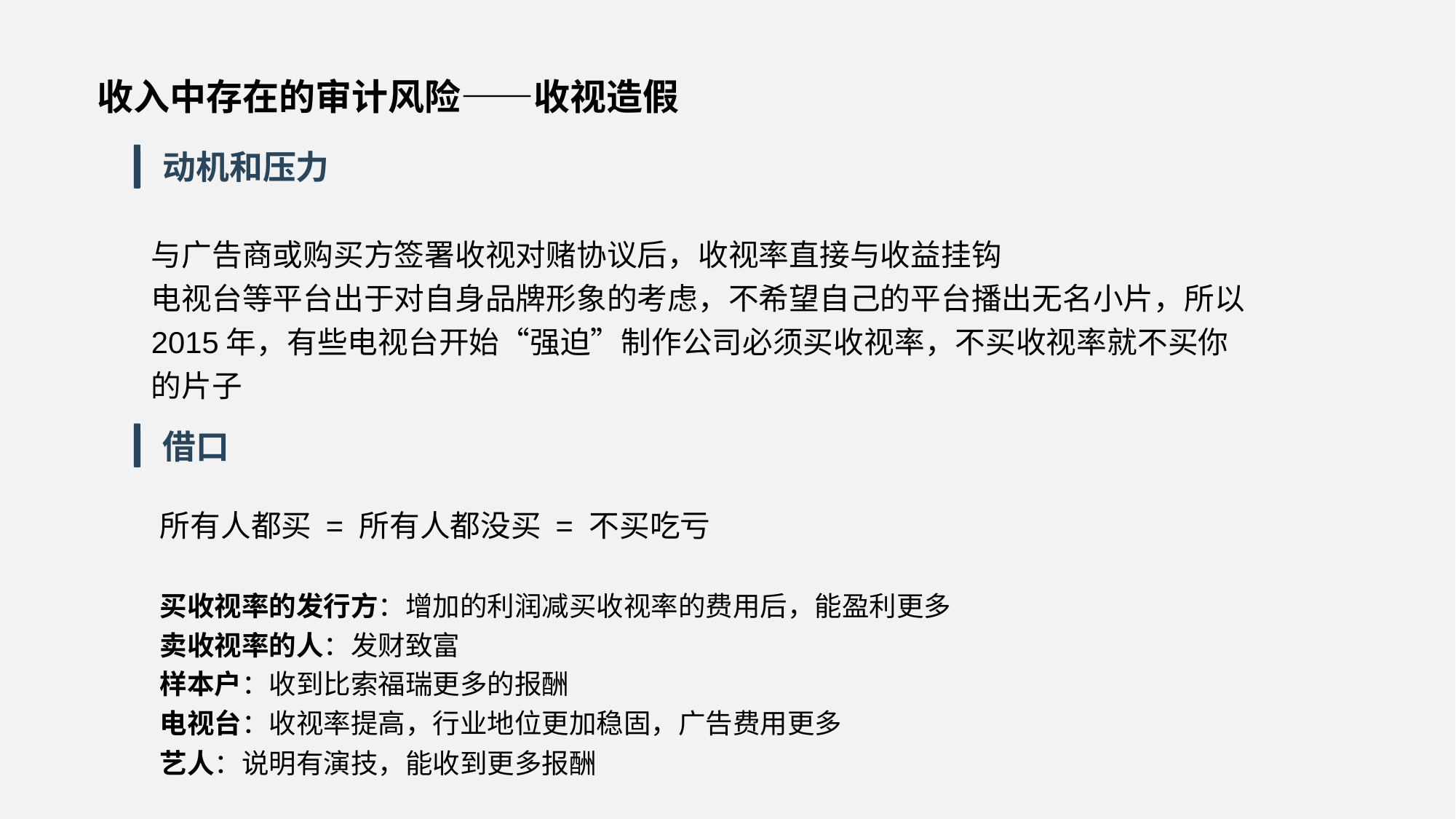

收入中存在的审计风险——收视造假
动机和压力

与广告商或购买方签署收视对赌协议后，收视率直接与收益挂钩
电视台等平台出于对自身品牌形象的考虑，不希望自己的平台播出无名小片，所以2015年，有些电视台开始“强迫”制作公司必须买收视率，不买收视率就不买你的片子
借口

所有人都买 = 所有人都没买 = 不买吃亏

买收视率的发行方：增加的利润减买收视率的费用后，能盈利更多
卖收视率的人：发财致富
样本户：收到比索福瑞更多的报酬
电视台：收视率提高，行业地位更加稳固，广告费用更多
艺人：说明有演技，能收到更多报酬